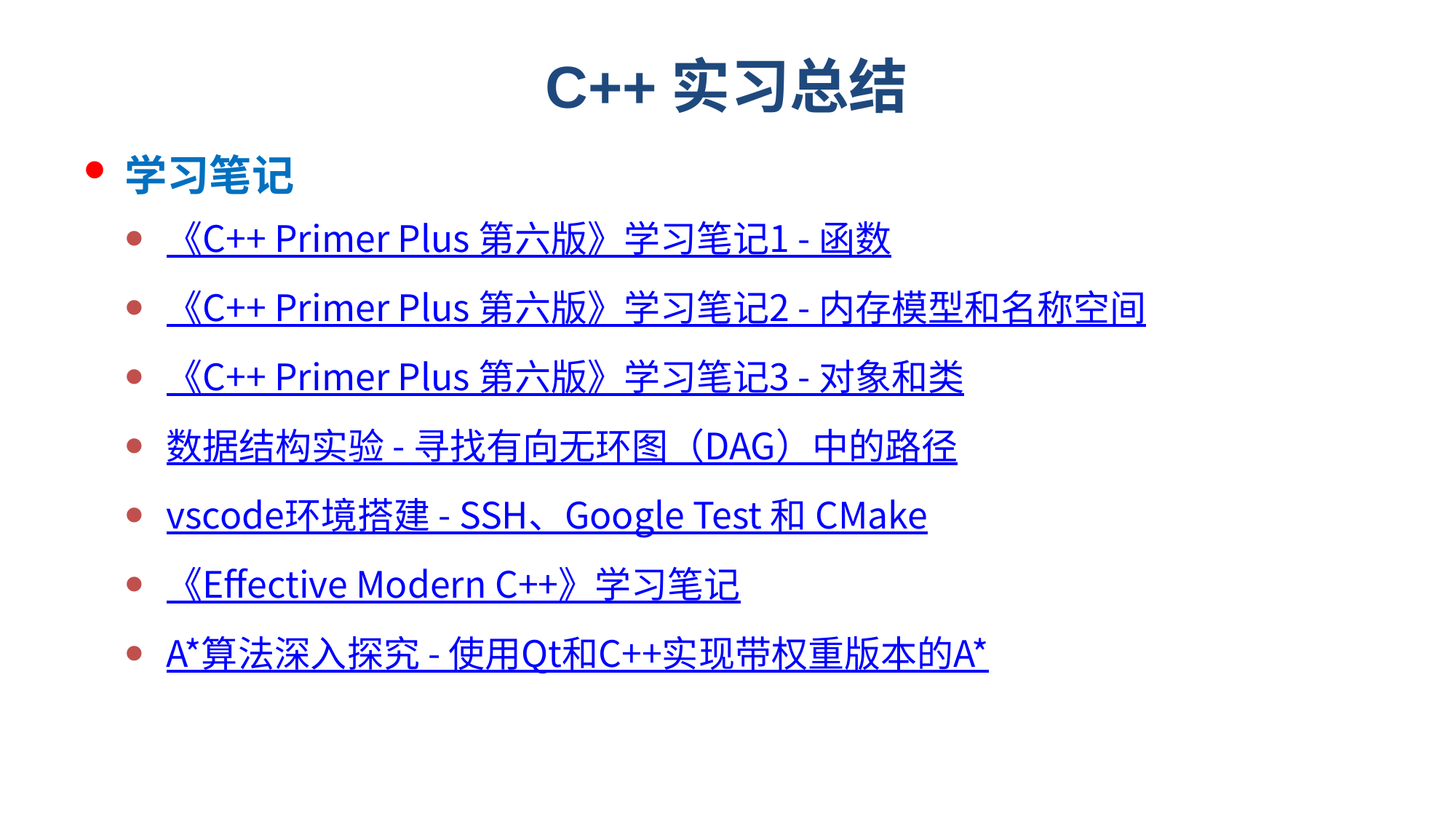

# C++实习总结
学习笔记
《C++ Primer Plus 第六版》学习笔记1 - 函数
《C++ Primer Plus 第六版》学习笔记2 - 内存模型和名称空间
《C++ Primer Plus 第六版》学习笔记3 - 对象和类
数据结构实验 - 寻找有向无环图（DAG）中的路径
vscode环境搭建 - SSH、Google Test 和 CMake
《Effective Modern C++》学习笔记
A*算法深入探究 - 使用Qt和C++实现带权重版本的A*